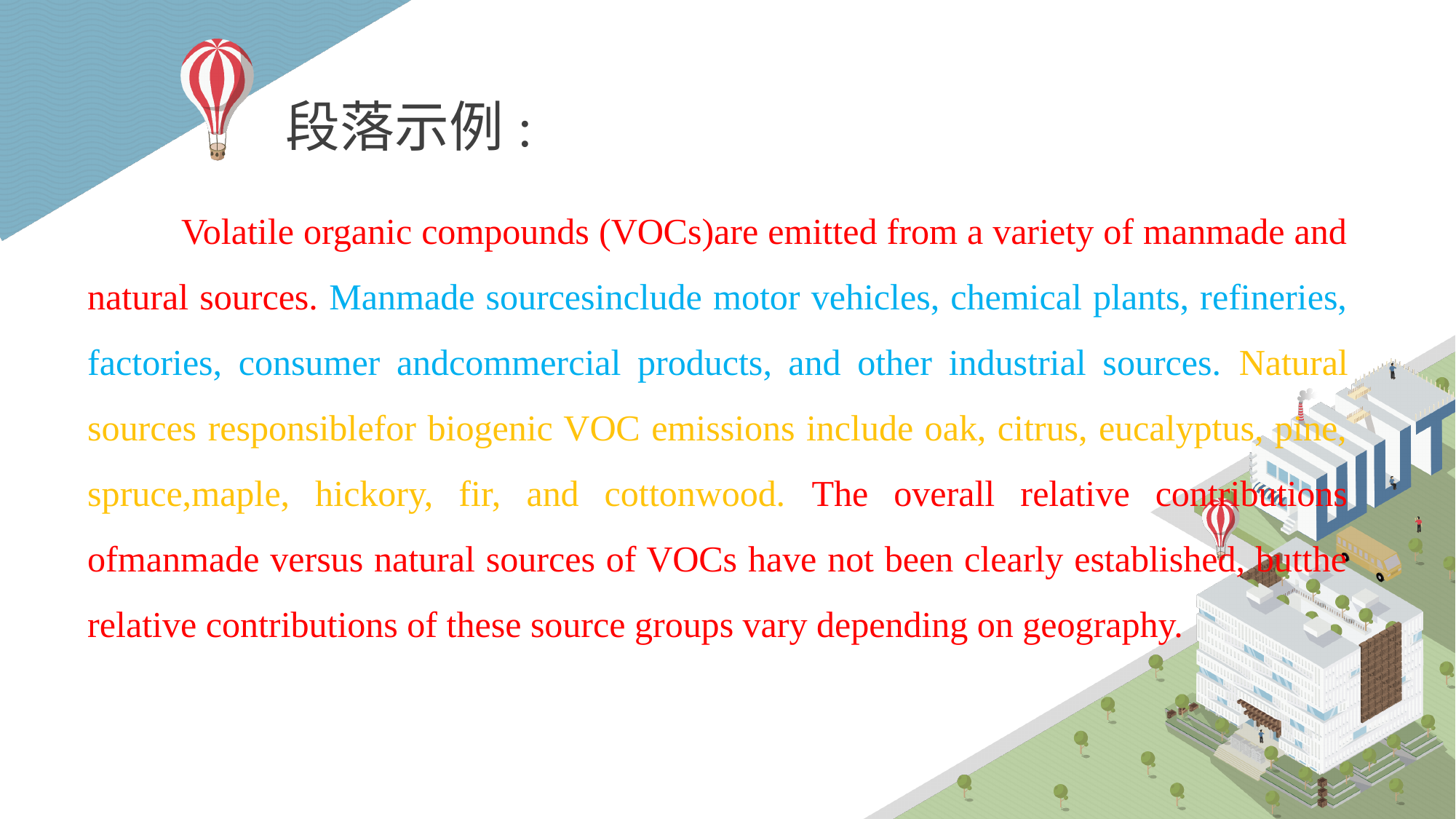

# 段落示例:
	Volatile organic compounds (VOCs)are emitted from a variety of manmade and natural sources. Manmade sourcesinclude motor vehicles, chemical plants, refineries, factories, consumer andcommercial products, and other industrial sources. Natural sources responsiblefor biogenic VOC emissions include oak, citrus, eucalyptus, pine, spruce,maple, hickory, fir, and cottonwood. The overall relative contributions ofmanmade versus natural sources of VOCs have not been clearly established, butthe relative contributions of these source groups vary depending on geography.